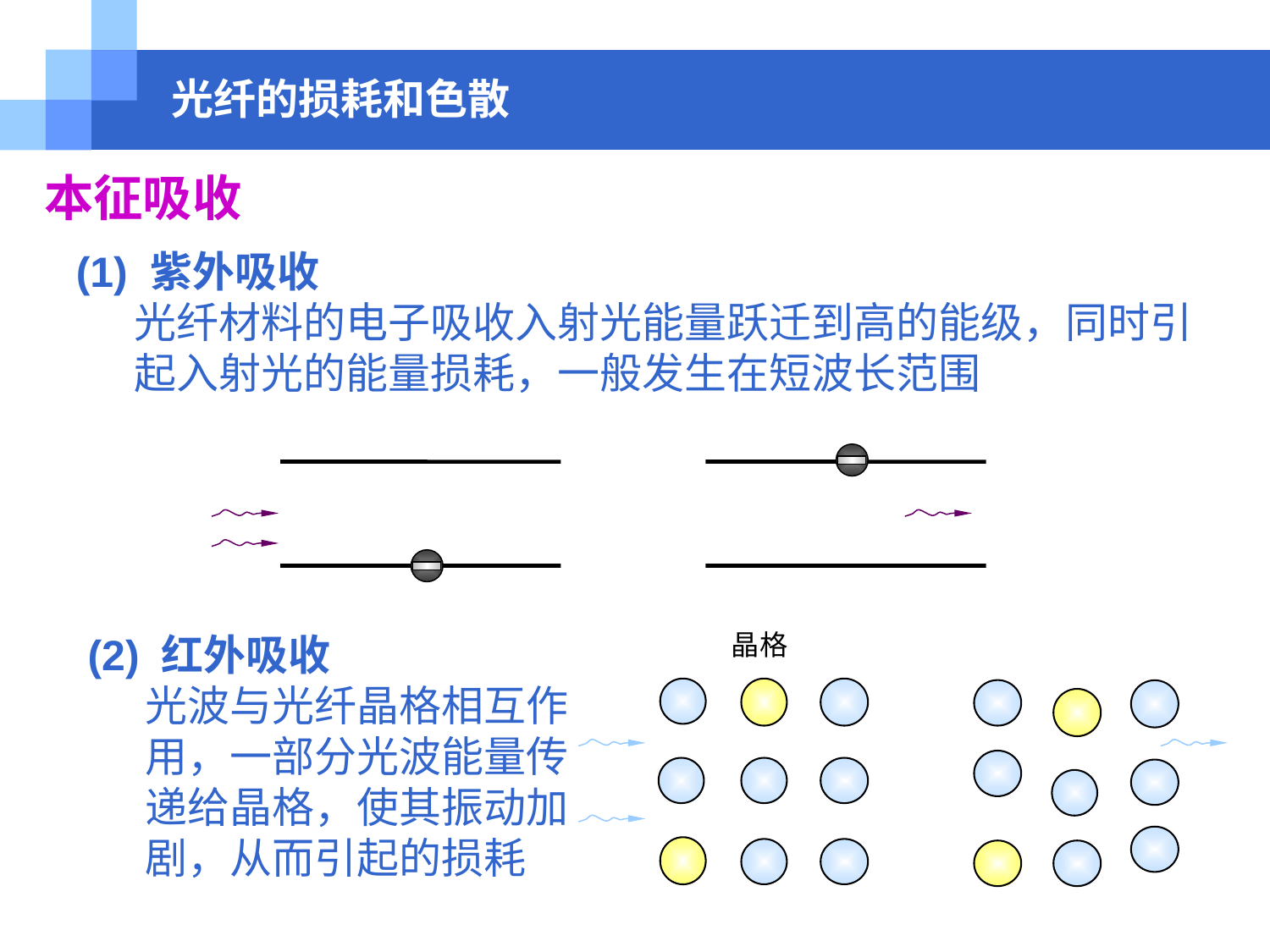

光纤的损耗和色散
本征吸收
(1) 紫外吸收
     光纤材料的电子吸收入射光能量跃迁到高的能级，同时引
     起入射光的能量损耗，一般发生在短波长范围

(2) 红外吸收
     光波与光纤晶格相互作
     用，一部分光波能量传
     递给晶格，使其振动加
     剧，从而引起的损耗
晶格